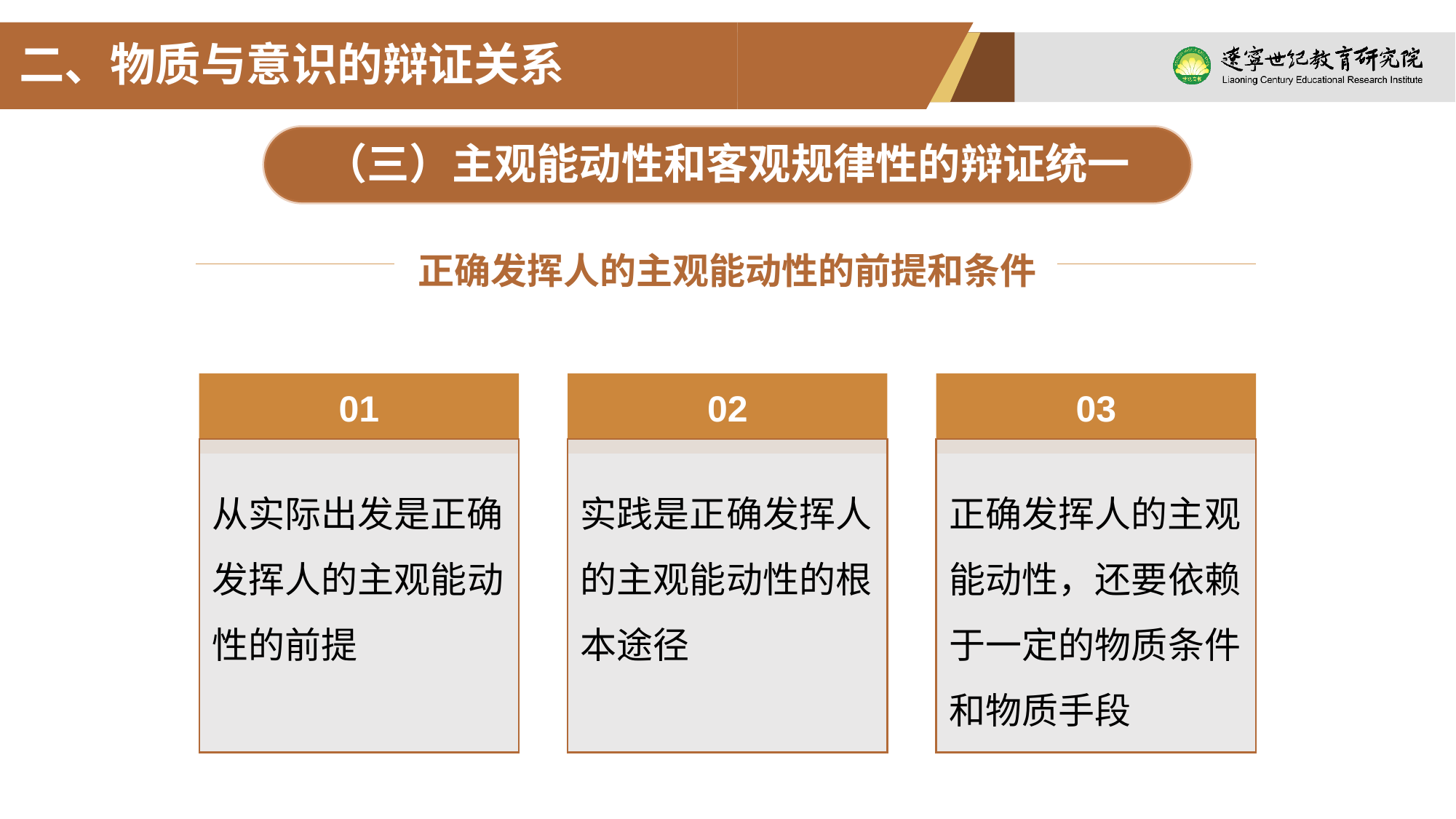

二、物质与意识的辩证关系
（三）主观能动性和客观规律性的辩证统一
正确发挥人的主观能动性的前提和条件

01
从实际出发是正确发挥人的主观能动性的前提

02
实践是正确发挥人的主观能动性的根本途径

03
正确发挥人的主观能动性，还要依赖于一定的物质条件和物质手段